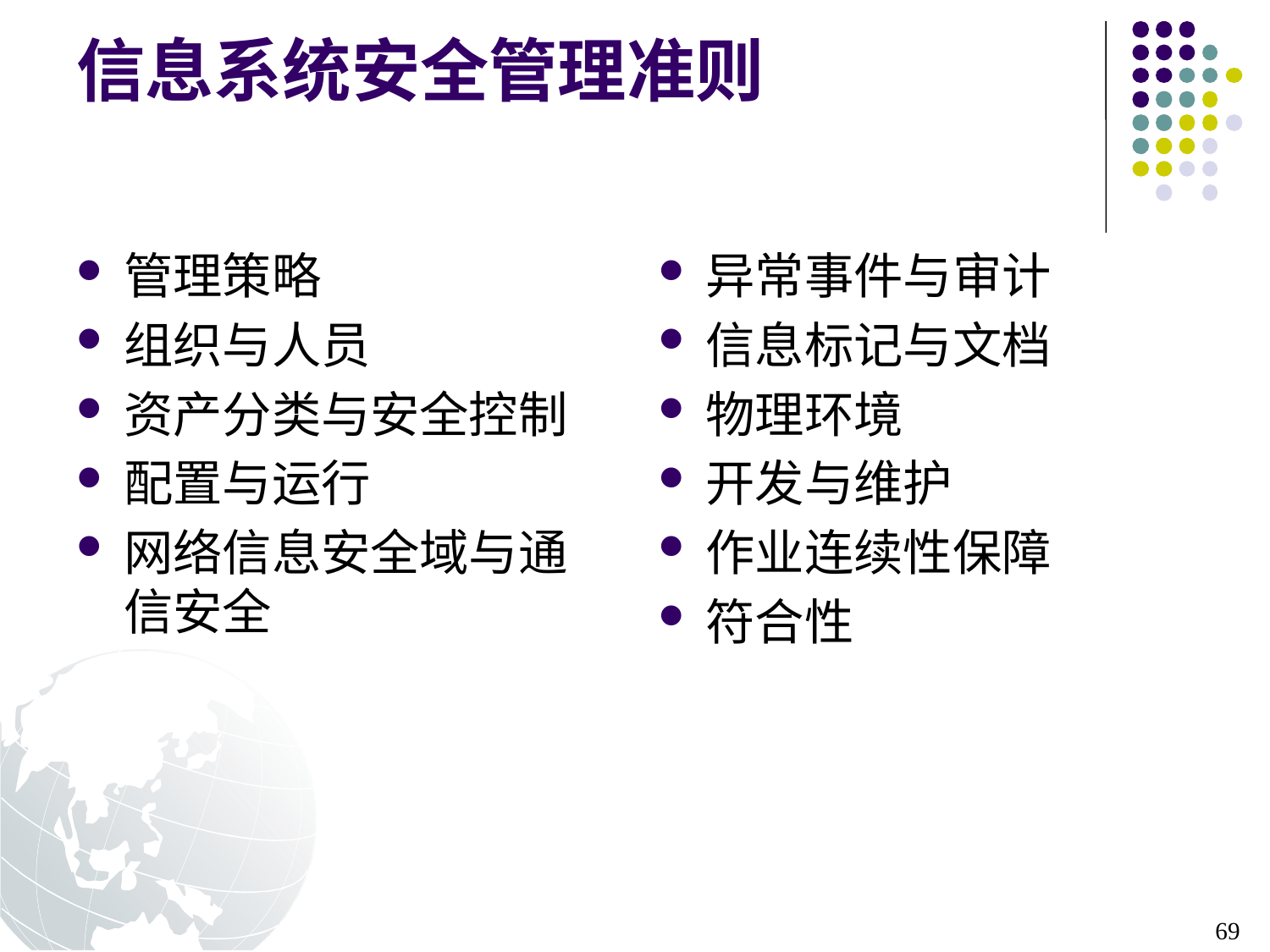

# 信息系统安全管理准则
管理策略
组织与人员
资产分类与安全控制
配置与运行
网络信息安全域与通信安全

异常事件与审计
信息标记与文档
物理环境
开发与维护
作业连续性保障
符合性